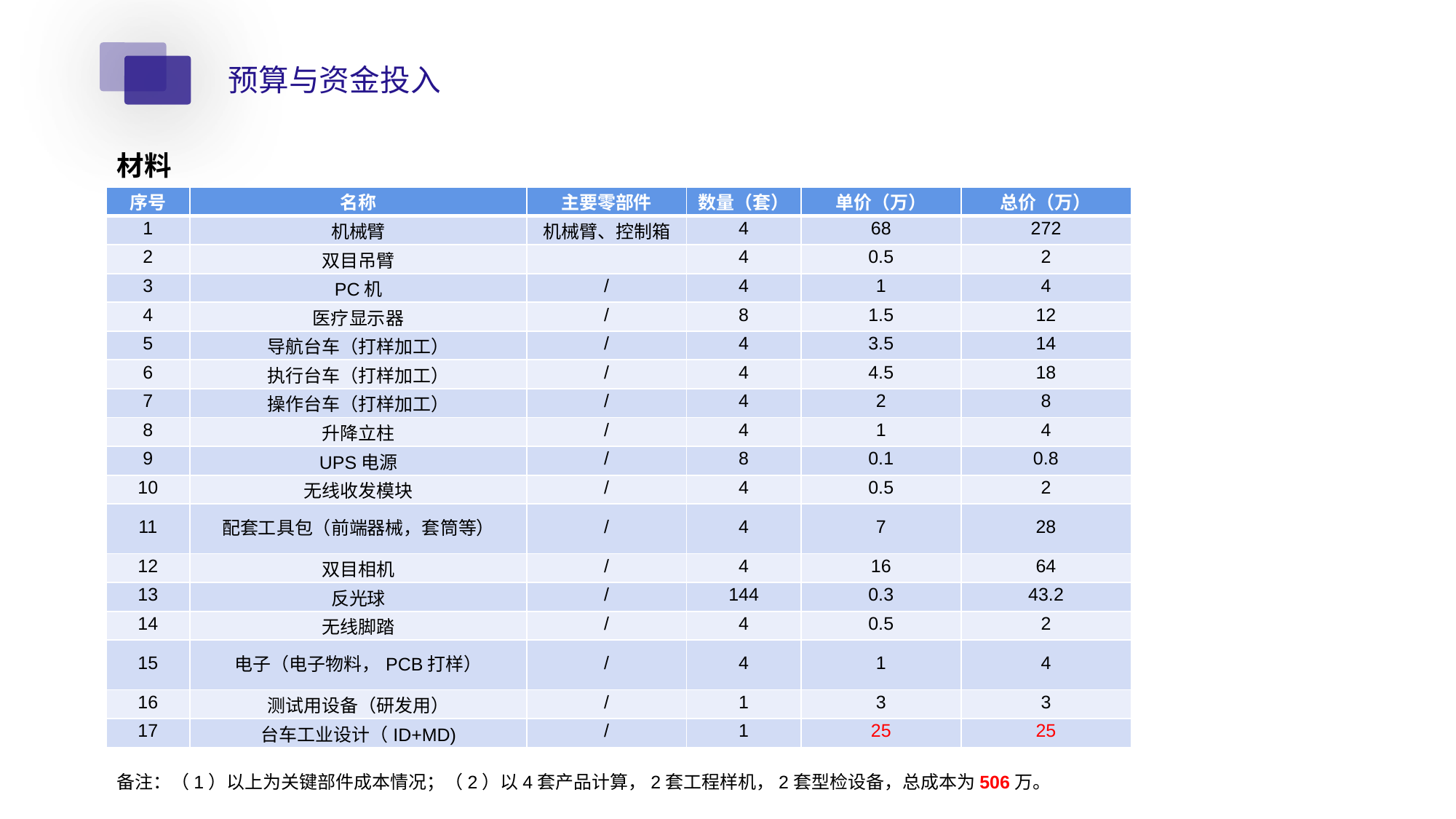

预算与资金投入
材料
| 序号 | 名称 | 主要零部件 | 数量（套） | 单价（万） | 总价（万） |
| --- | --- | --- | --- | --- | --- |
| 1 | 机械臂 | 机械臂、控制箱 | 4 | 68 | 272 |
| 2 | 双目吊臂 |  | 4 | 0.5 | 2 |
| 3 | PC机 | / | 4 | 1 | 4 |
| 4 | 医疗显示器 | / | 8 | 1.5 | 12 |
| 5 | 导航台车（打样加工） | / | 4 | 3.5 | 14 |
| 6 | 执行台车（打样加工） | / | 4 | 4.5 | 18 |
| 7 | 操作台车（打样加工） | / | 4 | 2 | 8 |
| 8 | 升降立柱 | / | 4 | 1 | 4 |
| 9 | UPS电源 | / | 8 | 0.1 | 0.8 |
| 10 | 无线收发模块 | / | 4 | 0.5 | 2 |
| 11 | 配套工具包（前端器械，套筒等） | / | 4 | 7 | 28 |
| 12 | 双目相机 | / | 4 | 16 | 64 |
| 13 | 反光球 | / | 144 | 0.3 | 43.2 |
| 14 | 无线脚踏 | / | 4 | 0.5 | 2 |
| 15 | 电子（电子物料，PCB打样） | / | 4 | 1 | 4 |
| 16 | 测试用设备（研发用） | / | 1 | 3 | 3 |
| 17 | 台车工业设计（ID+MD) | / | 1 | 25 | 25 |
备注：（1）以上为关键部件成本情况；（2）以4套产品计算，2套工程样机，2套型检设备，总成本为506万。